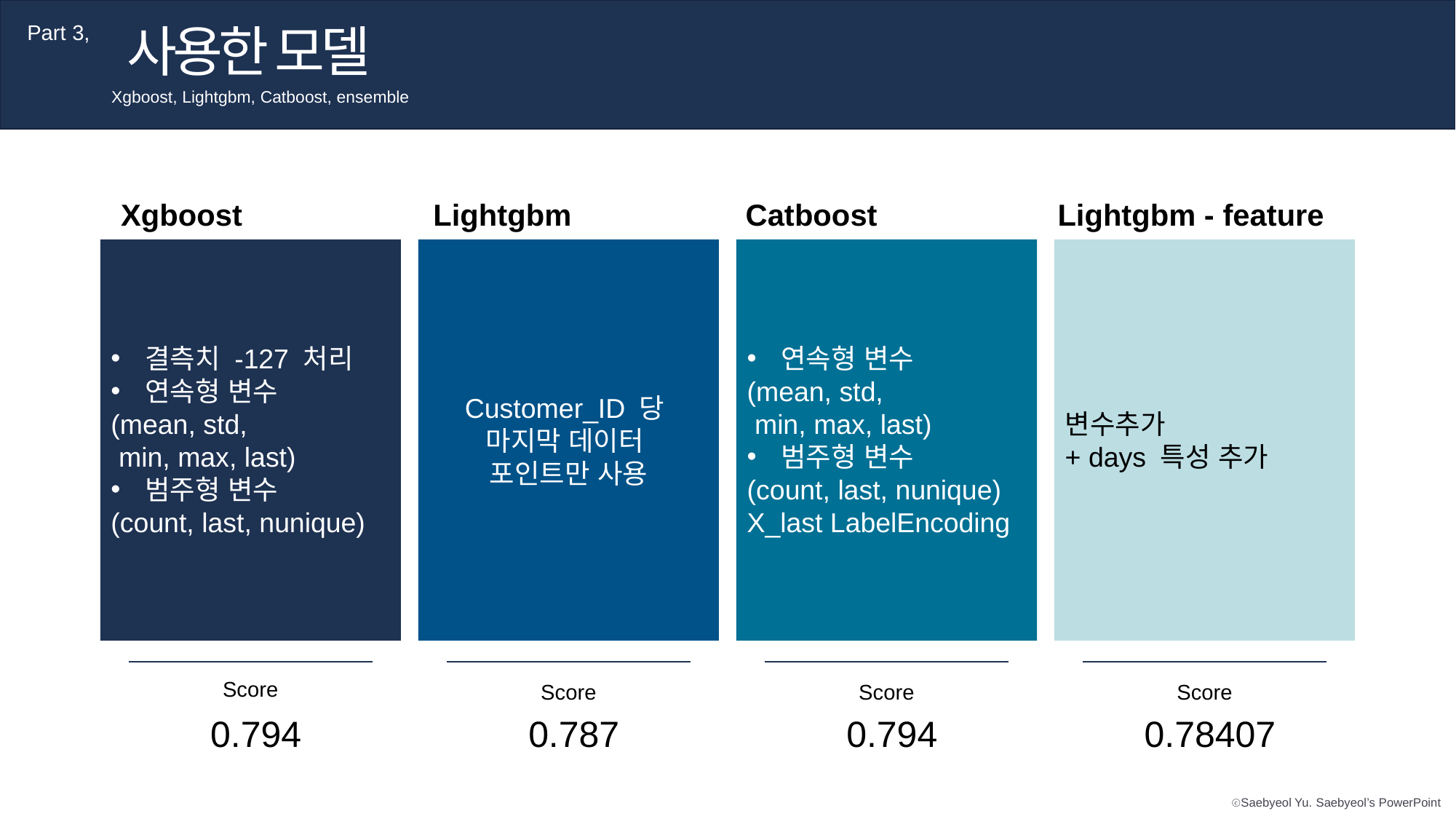

사용한 모델
Part 3,
Xgboost, Lightgbm, Catboost, ensemble
Xgboost
Lightgbm
Catboost
Lightgbm - feature
결측치 -127 처리
연속형 변수
(mean, std,
 min, max, last)
범주형 변수
(count, last, nunique)
Customer_ID 당
마지막 데이터
포인트만 사용
연속형 변수
(mean, std,
 min, max, last)
범주형 변수
(count, last, nunique)
X_last LabelEncoding
변수추가
+ days 특성 추가
Score
0.794
Score
0.787
Score
0.794
Score
0.78407